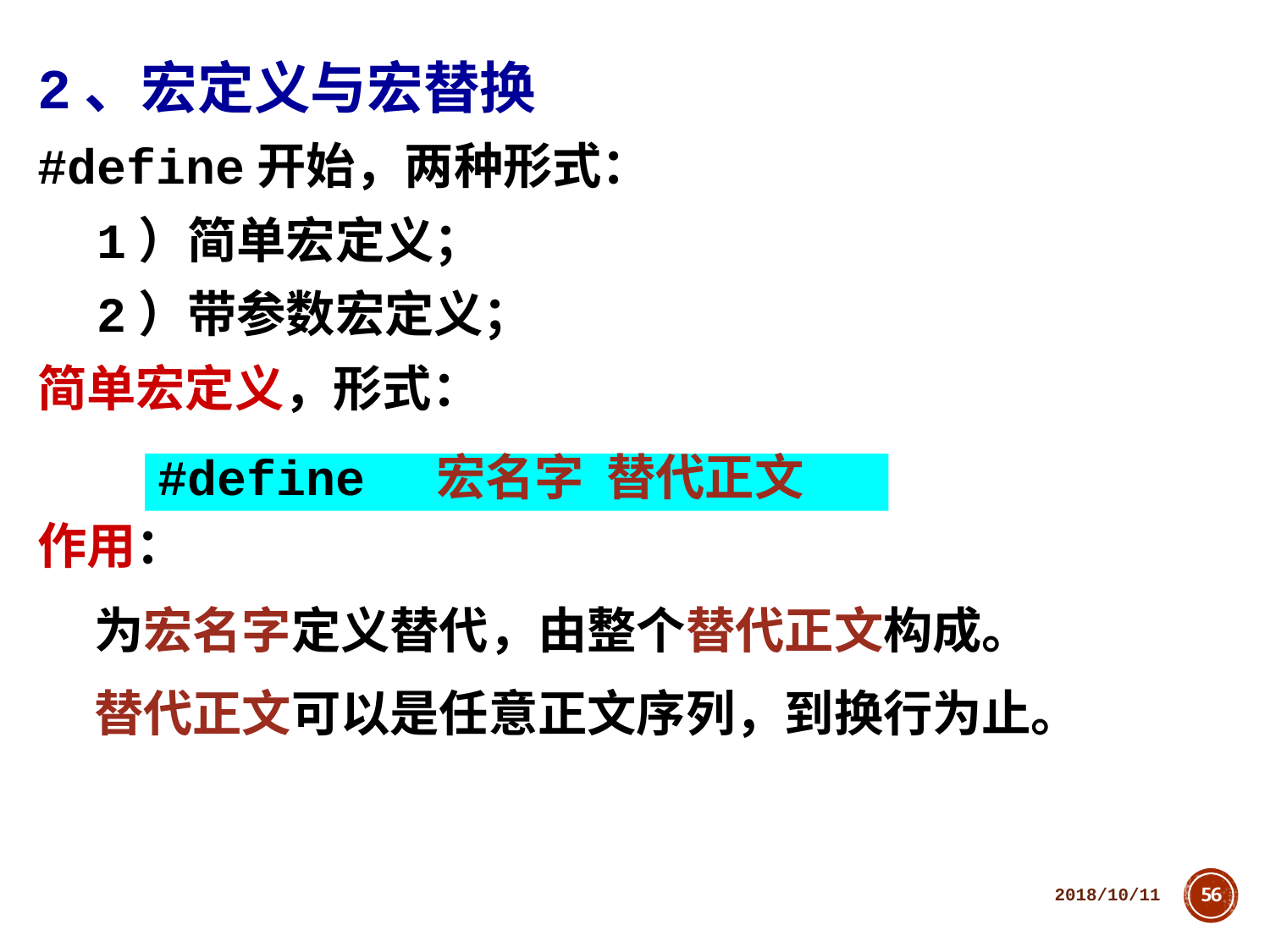

2、宏定义与宏替换
#define开始，两种形式：
  1）简单宏定义；
  2）带参数宏定义；
简单宏定义，形式：

作用：
    为宏名字定义替代，由整个替代正文构成。
    替代正文可以是任意正文序列，到换行为止。
#define  宏名字  替代正文
2018/10/11
56